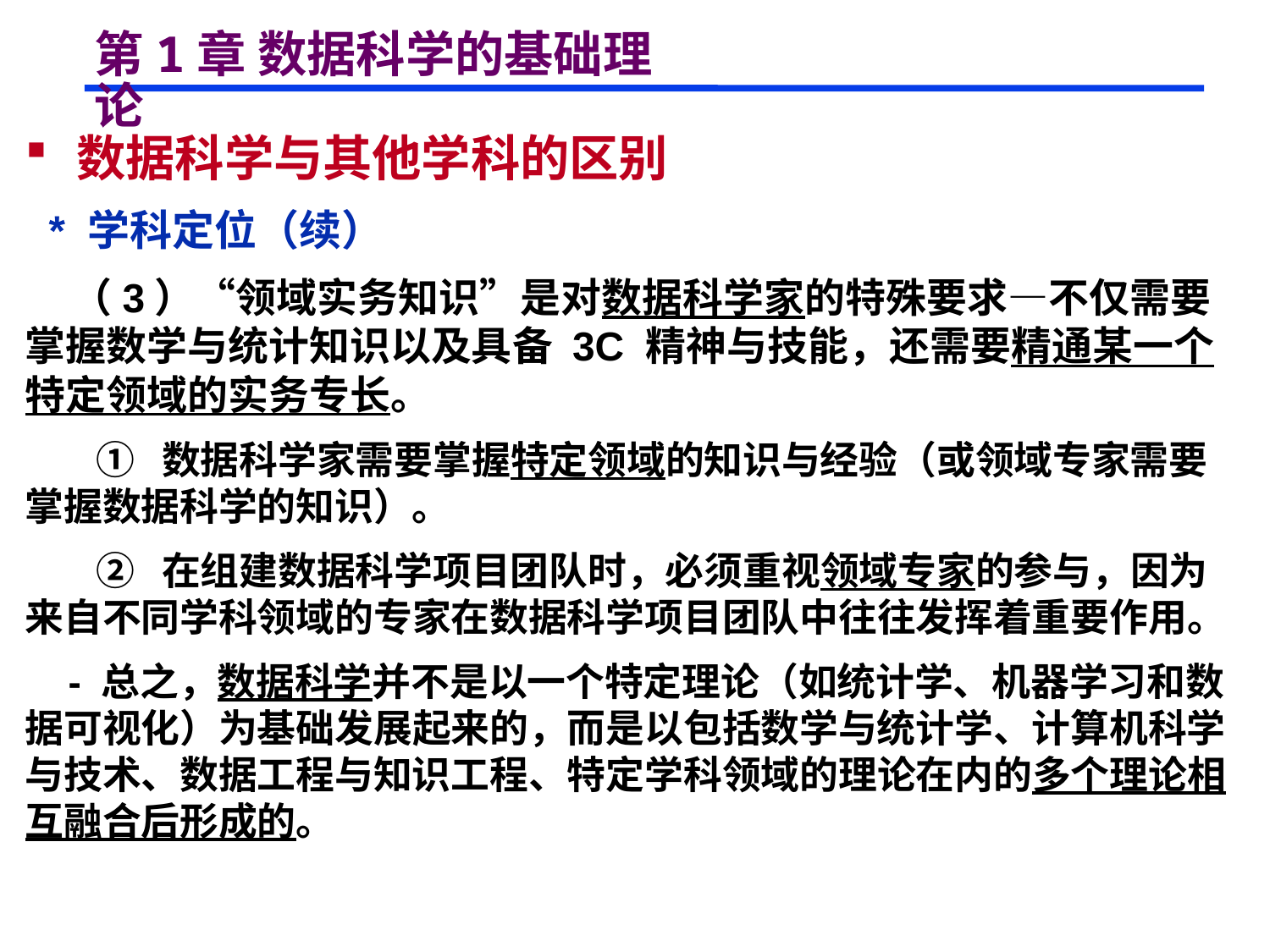

# 第1章 数据科学的基础理论
 数据科学与其他学科的区别
  * 学科定位（续）
    （3）“领域实务知识”是对数据科学家的特殊要求—不仅需要掌握数学与统计知识以及具备 3C 精神与技能，还需要精通某一个特定领域的实务专长。
        ①  数据科学家需要掌握特定领域的知识与经验（或领域专家需要掌握数据科学的知识）。
        ②  在组建数据科学项目团队时，必须重视领域专家的参与，因为来自不同学科领域的专家在数据科学项目团队中往往发挥着重要作用。
    - 总之，数据科学并不是以一个特定理论（如统计学、机器学习和数据可视化）为基础发展起来的，而是以包括数学与统计学、计算机科学与技术、数据工程与知识工程、特定学科领域的理论在内的多个理论相互融合后形成的。